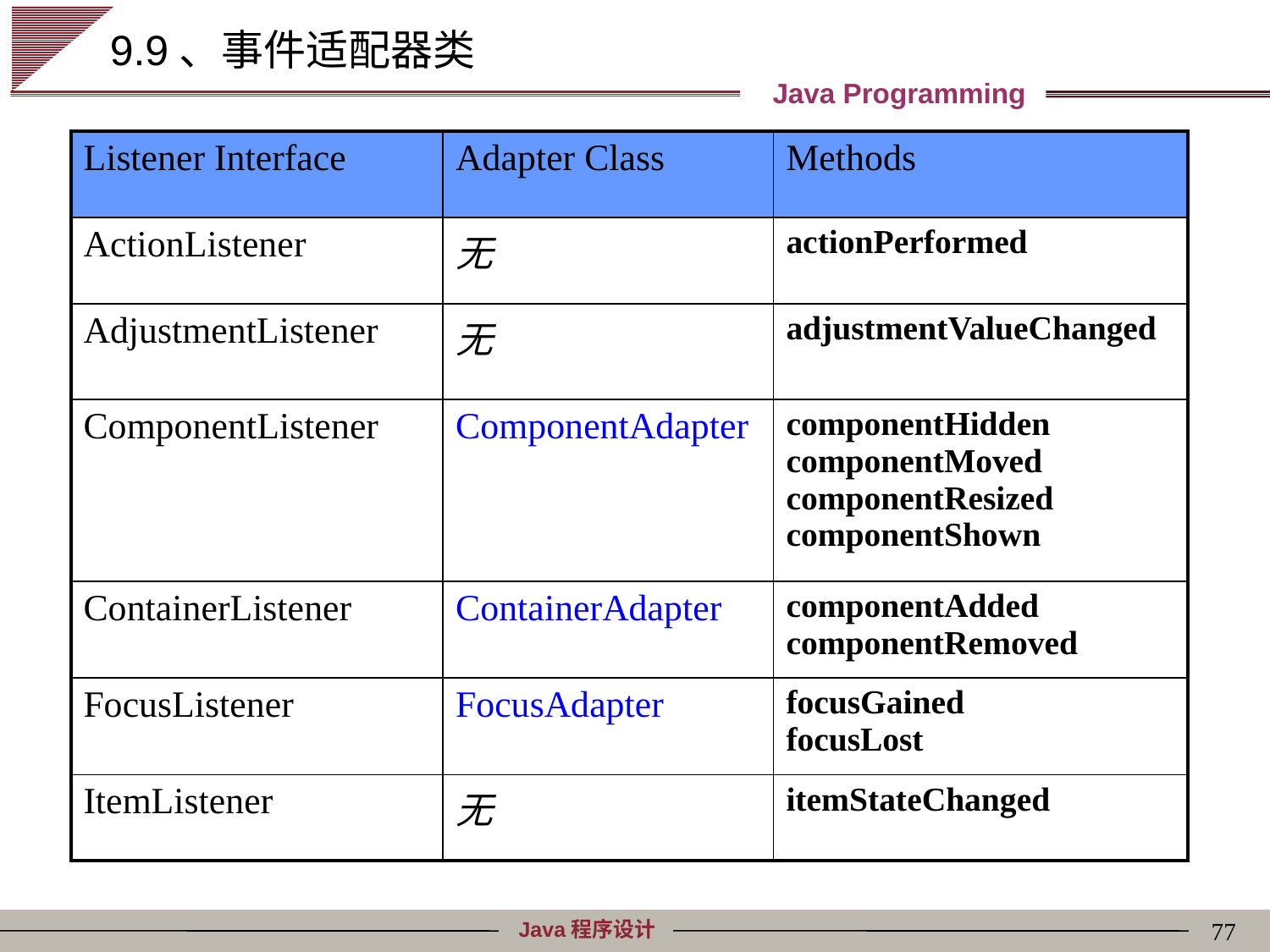

# 9.9、事件适配器类
| Listener Interface | Adapter Class | Methods |
| --- | --- | --- |
| ActionListener | 无 | actionPerformed |
| AdjustmentListener | 无 | adjustmentValueChanged |
| ComponentListener | ComponentAdapter | componentHidden componentMoved componentResized componentShown |
| ContainerListener | ContainerAdapter | componentAdded componentRemoved |
| FocusListener | FocusAdapter | focusGained focusLost |
| ItemListener | 无 | itemStateChanged |